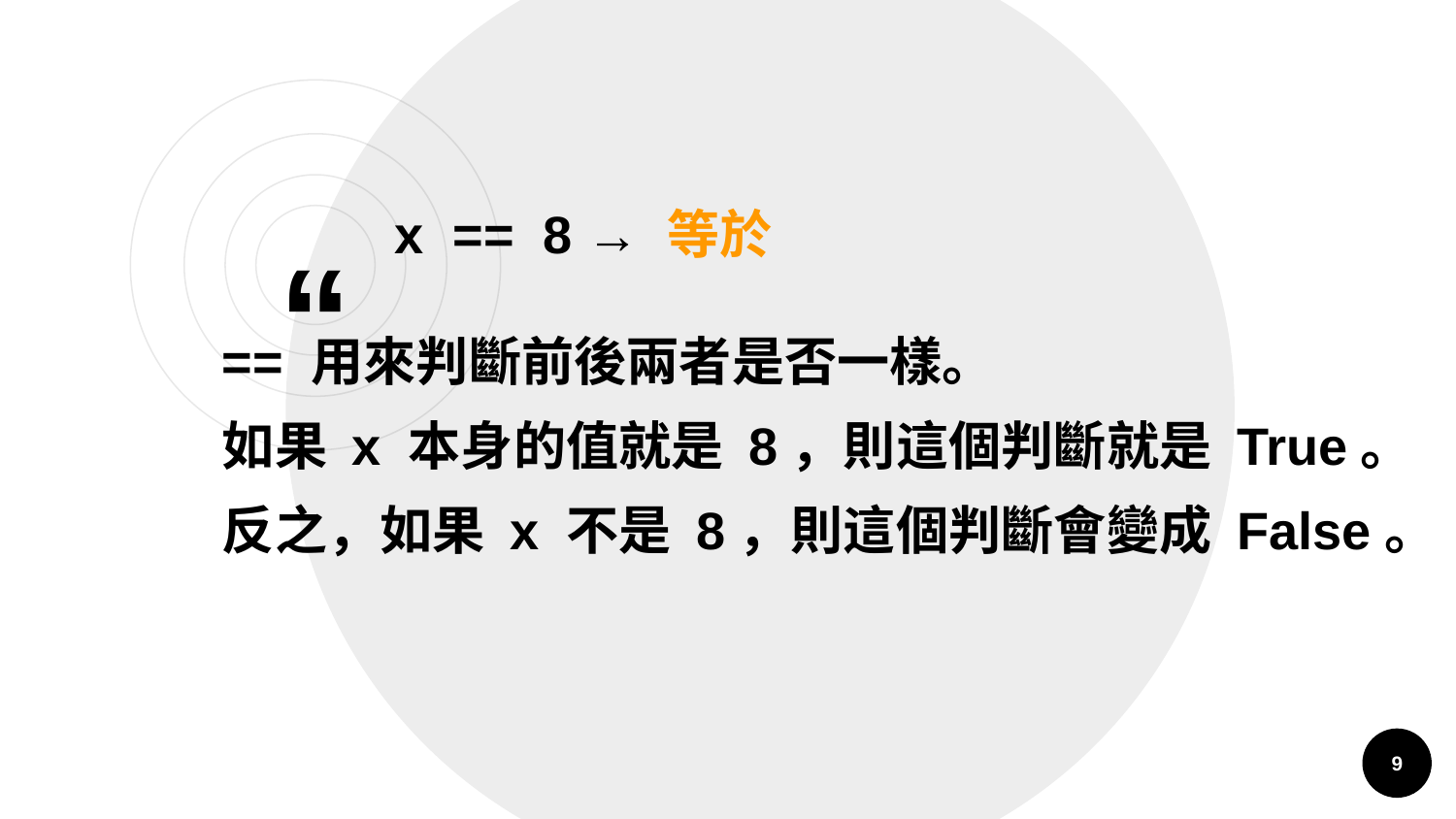

x  ==  8 → 等於

== 用來判斷前後兩者是否一樣。
如果 x 本身的值就是 8，則這個判斷就是 True。
反之，如果 x 不是 8，則這個判斷會變成 False。
9